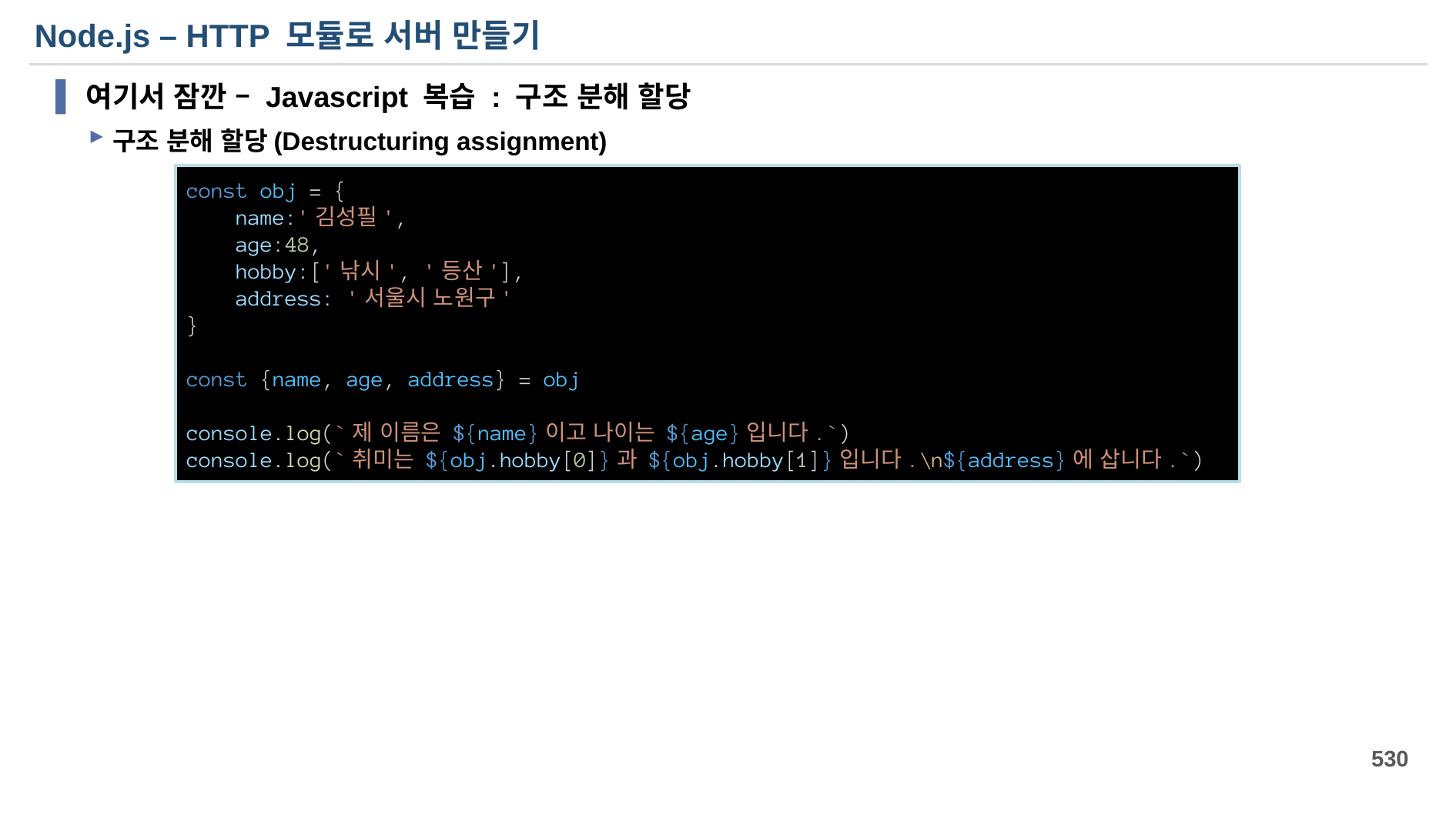

# Node.js – HTTP 모듈로 서버 만들기
여기서 잠깐 – Javascript 복습 : 구조 분해 할당
구조 분해 할당(Destructuring assignment)
const obj = {
    name:'김성필',
    age:48,
    hobby:['낚시', '등산'],
    address: '서울시 노원구'
}
const {name, age, address} = obj
console.log(`제 이름은 ${name}이고 나이는 ${age}입니다.`)
console.log(`취미는 ${obj.hobby[0]}과 ${obj.hobby[1]}입니다.\n${address}에 삽니다.`)
530